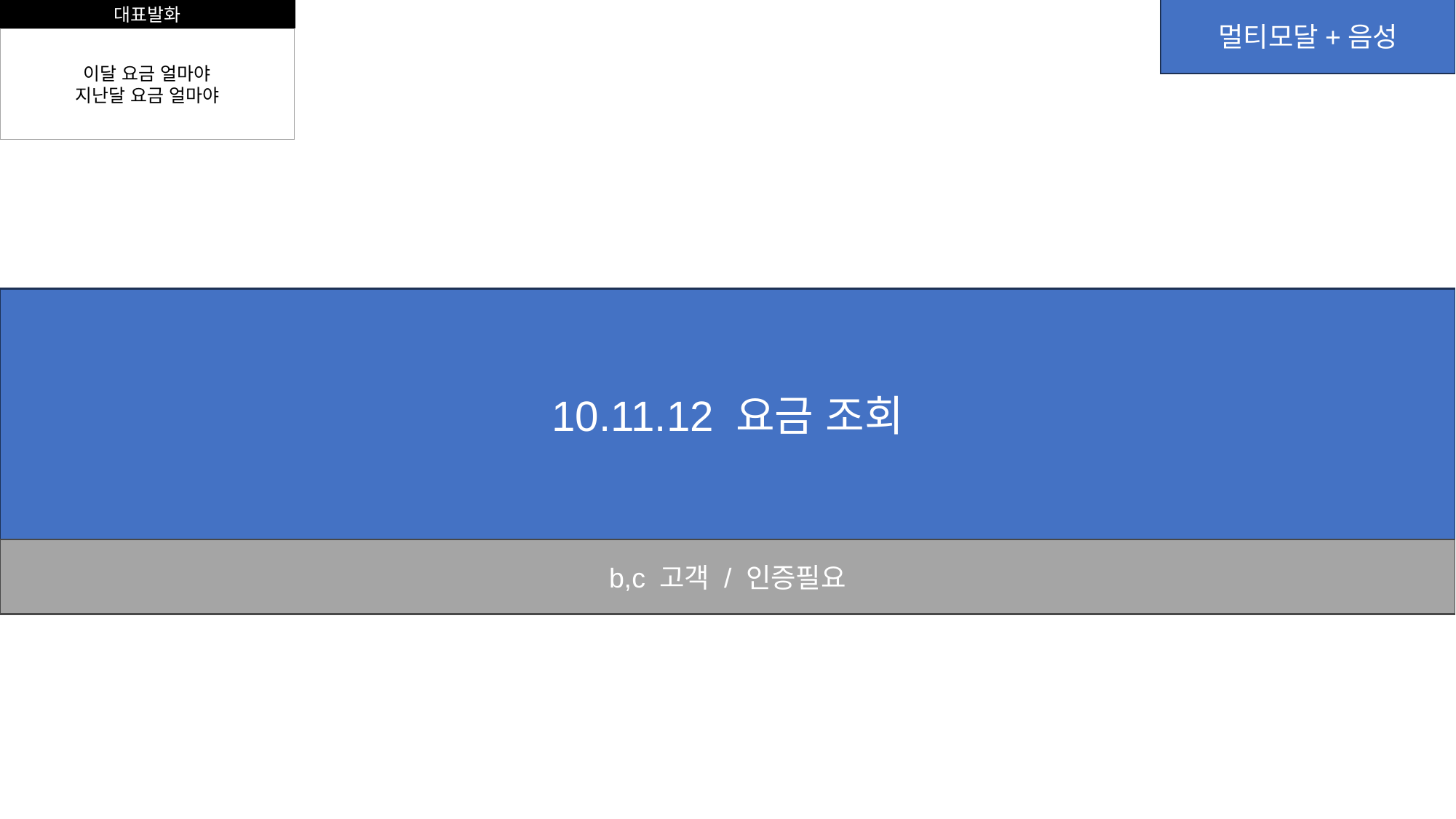

대표발화
멀티모달+음성
이달 요금 얼마야
지난달 요금 얼마야
10.11.12 요금 조회
b,c 고객 / 인증필요